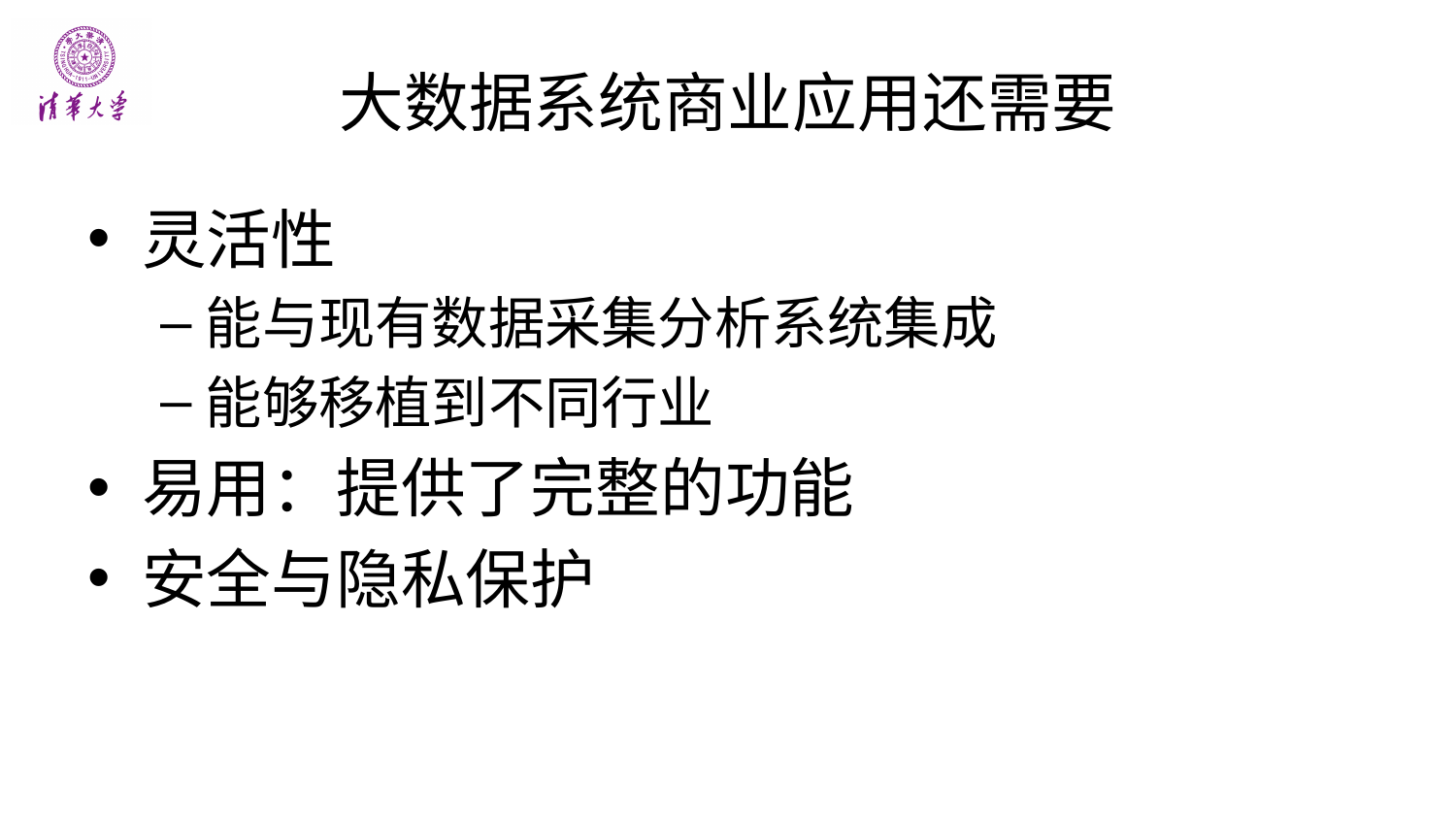

# 大数据系统商业应用还需要
灵活性
能与现有数据采集分析系统集成
能够移植到不同行业
易用：提供了完整的功能
安全与隐私保护